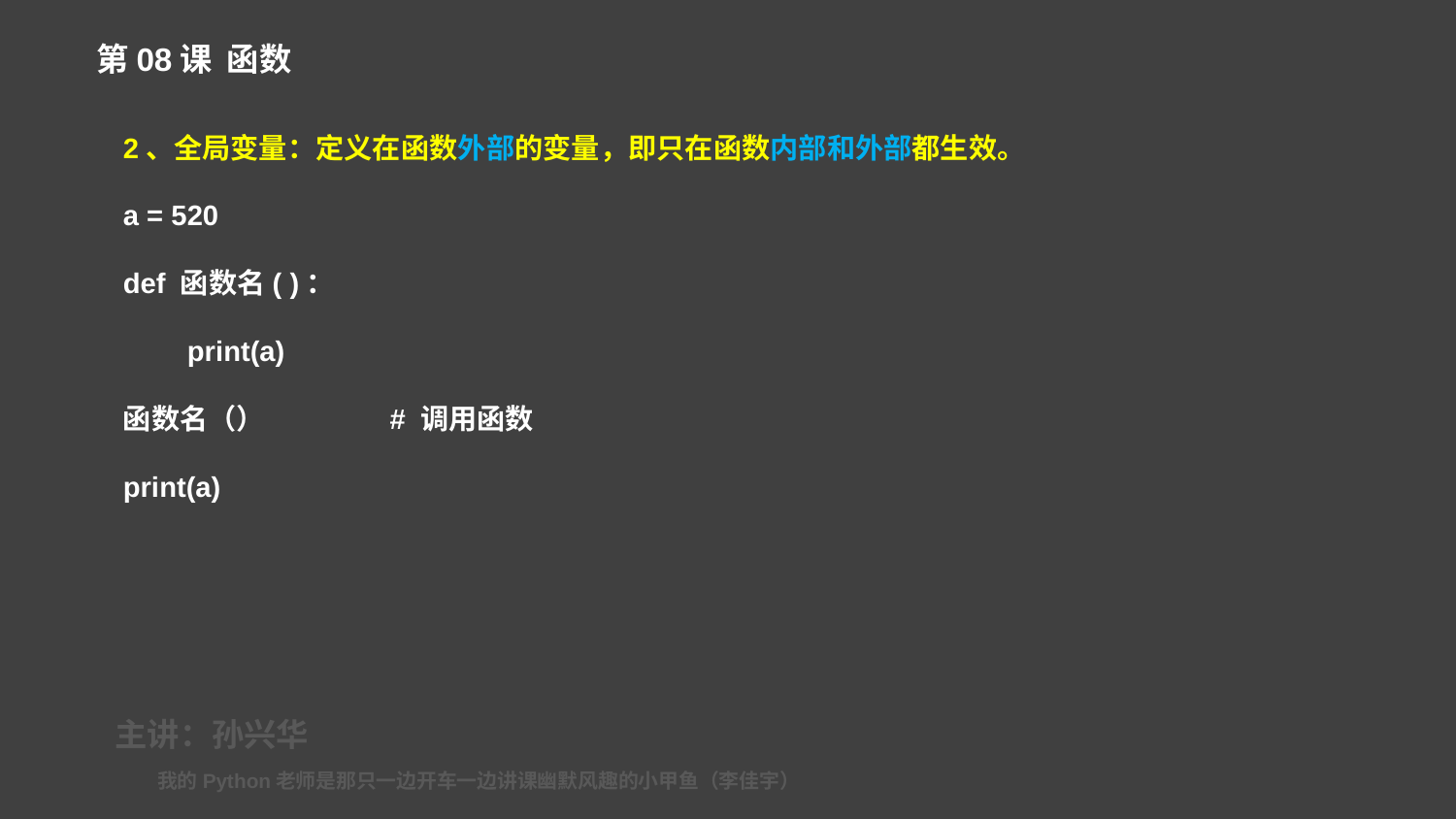

第08课  函数
2、全局变量：定义在函数外部的变量，即只在函数内部和外部都生效。

a = 520

def 函数名( )：

        print(a)

函数名（）                  # 调用函数

print(a)